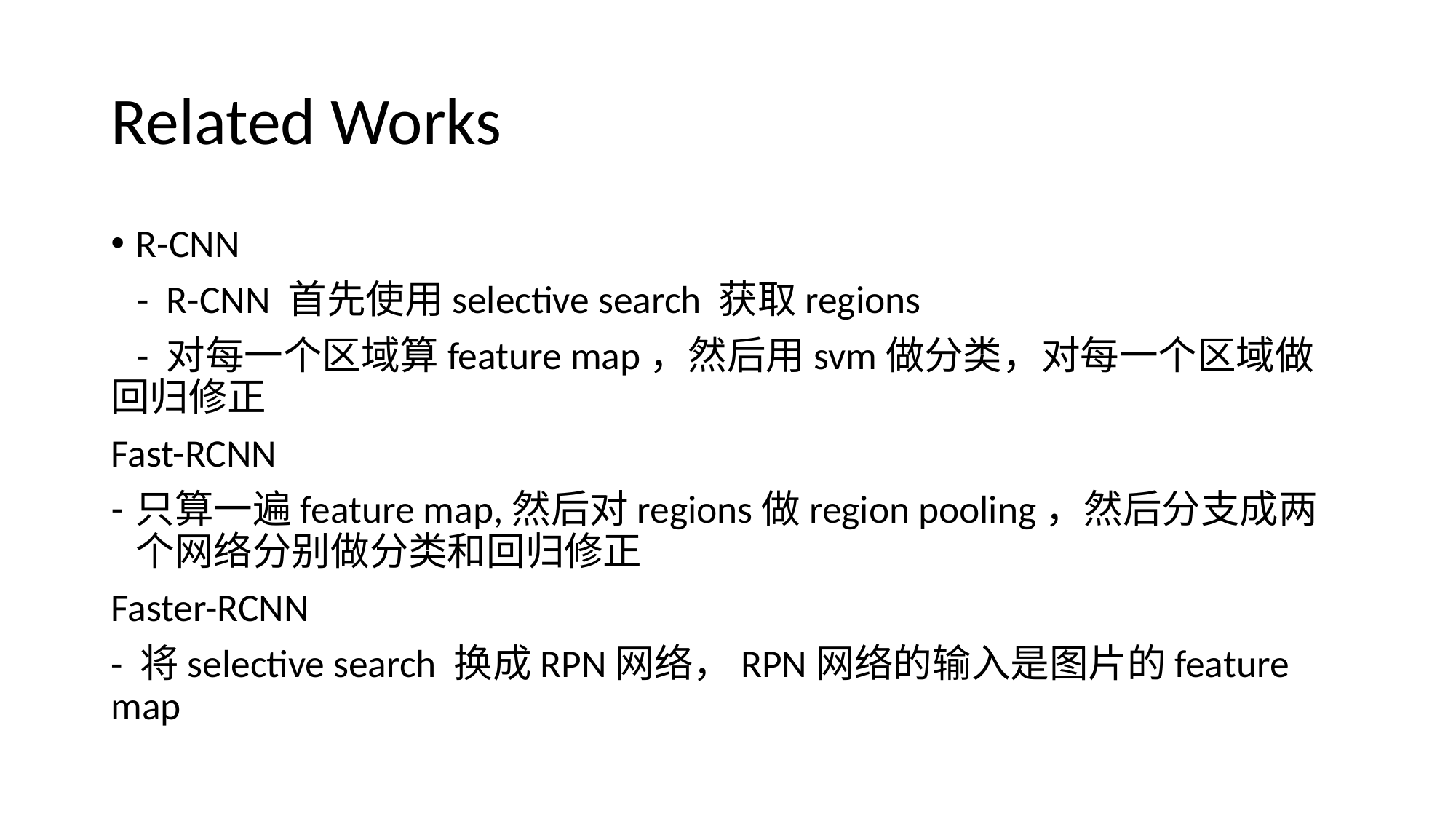

# Related Works
R-CNN
   -  R-CNN 首先使用selective search 获取regions
   - 对每一个区域算feature map，然后用svm做分类，对每一个区域做回归修正
Fast-RCNN
只算一遍feature map,然后对regions做region pooling，然后分支成两个网络分别做分类和回归修正
Faster-RCNN
- 将selective search 换成RPN网络，RPN网络的输入是图片的feature map